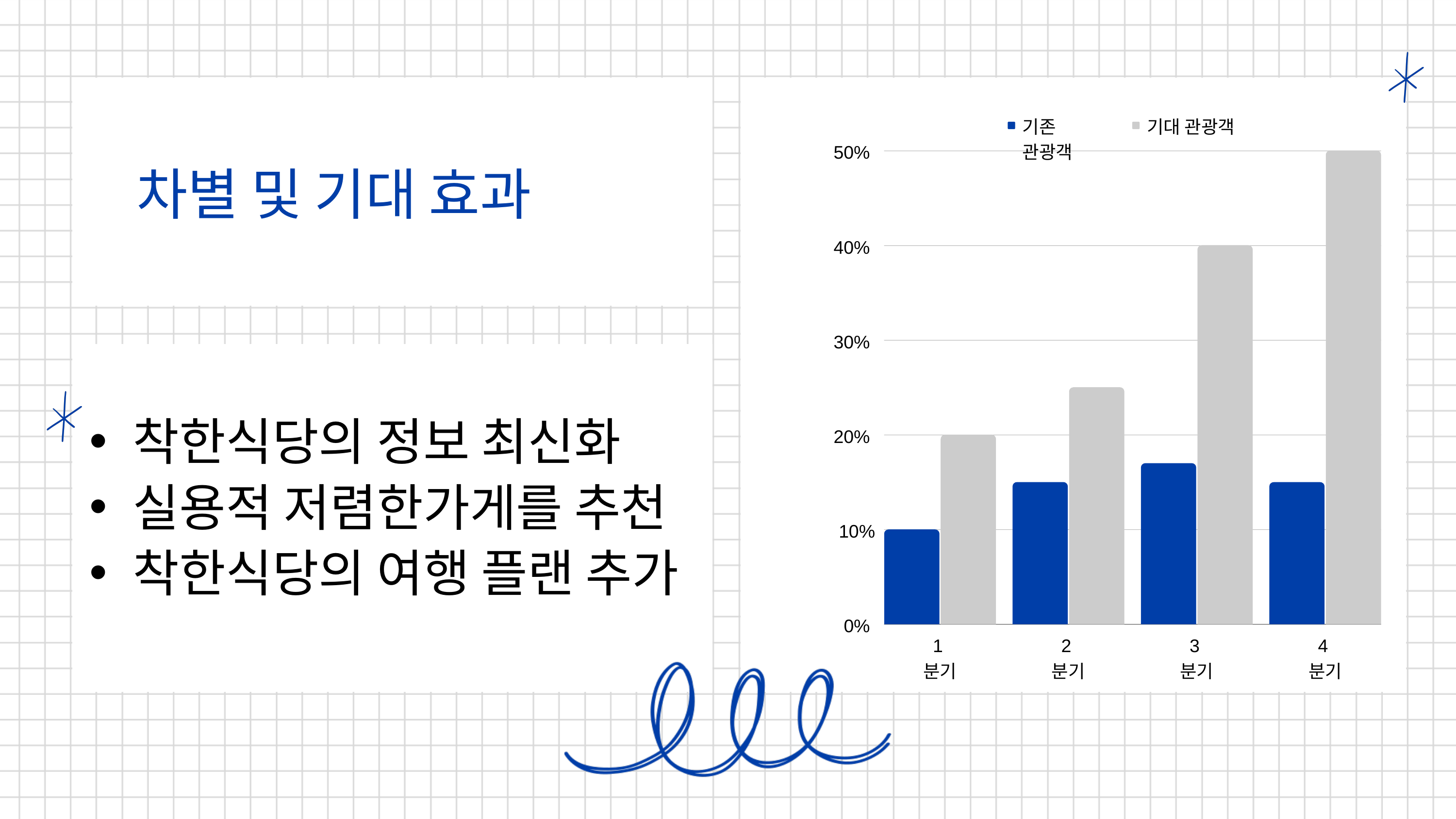

기존 관광객
기대 관광객

50%

40%
30%
20%
10%
0%
1분기
2분기
3분기
4분기
차별 및 기대 효과

착한식당의 정보 최신화
실용적 저렴한가게를 추천
착한식당의 여행 플랜 추가